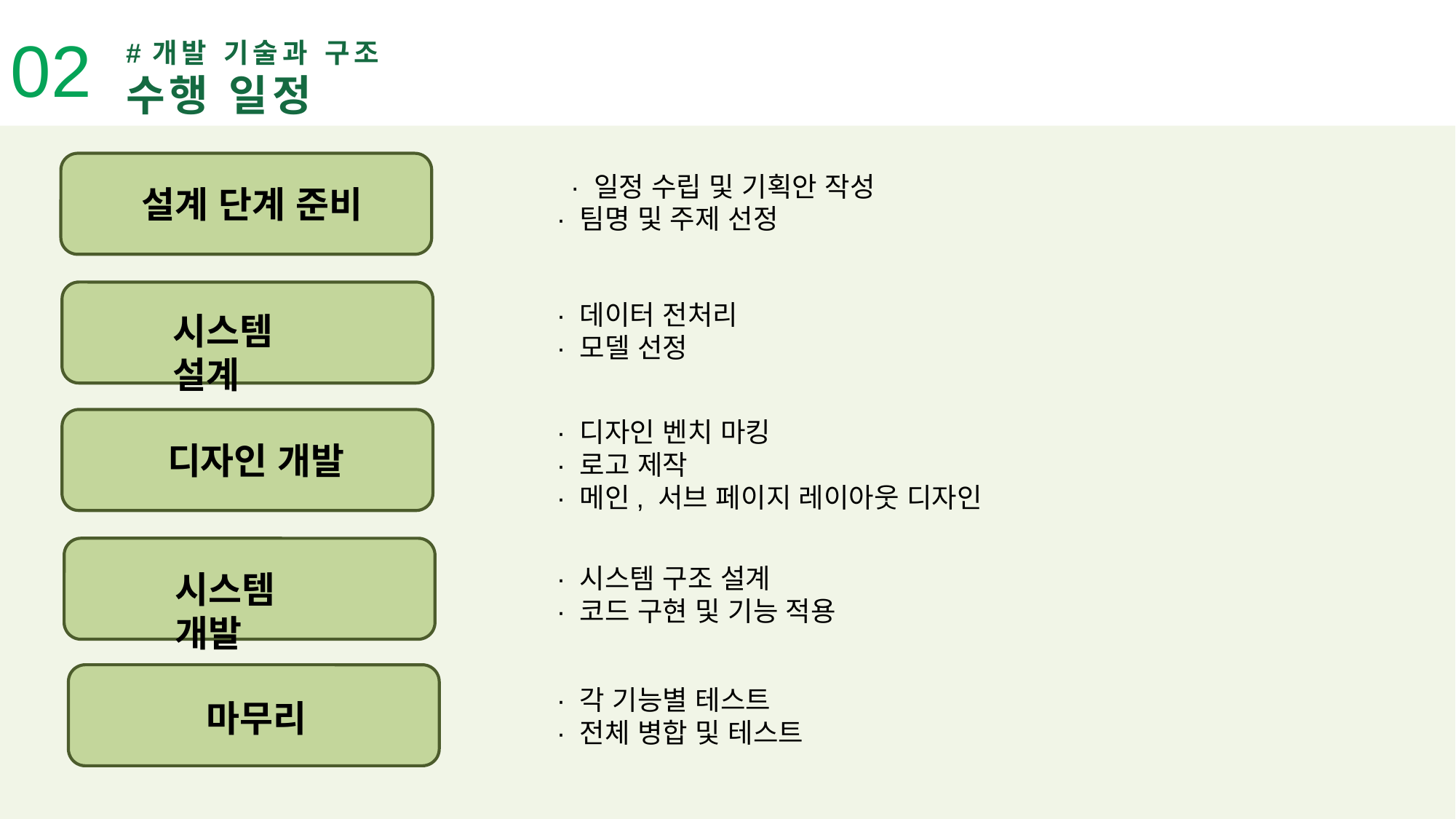

02
#개발 기술과 구조
수행 일정

· 일정 수립 및 기획안 작성
· 팀명 및 주제 선정
설계 단계 준비

· 데이터 전처리
· 모델 선정
시스템 설계

· 디자인 벤치 마킹
· 로고 제작
· 메인, 서브 페이지 레이아웃 디자인

디자인 개발

· 시스템 구조 설계
· 코드 구현 및 기능 적용
시스템 개발

· 각 기능별 테스트
· 전체 병합 및 테스트
마무리